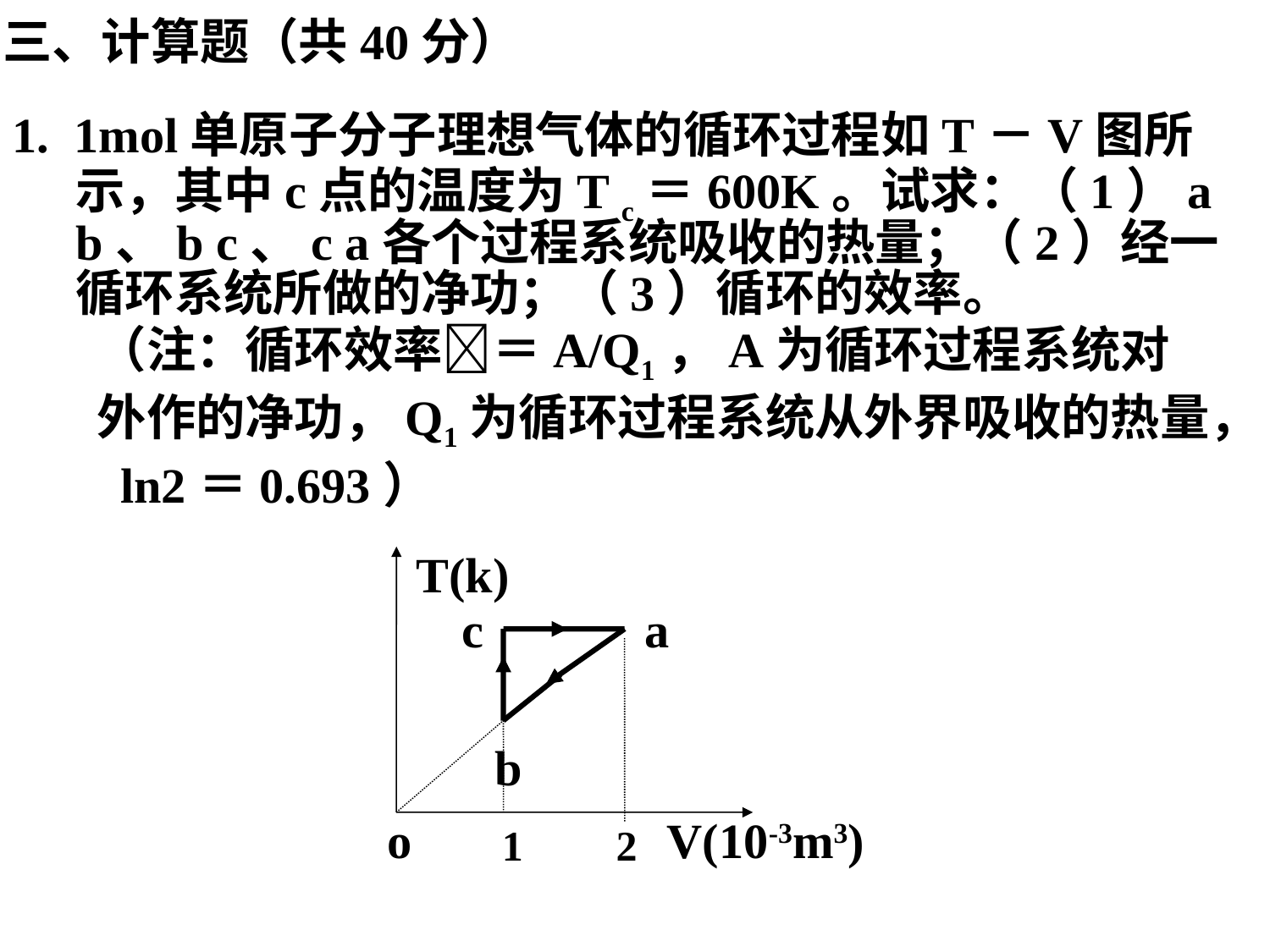

三、计算题（共40分）
1.  1mol单原子分子理想气体的循环过程如T－V图所示，其中c点的温度为T c＝600K。试求：（1）a b、b c、c a各个过程系统吸收的热量；（2）经一循环系统所做的净功；（3）循环的效率。
（注：循环效率η＝A/Q1，A为循环过程系统对外作的净功，Q1为循环过程系统从外界吸收的热量， ln2＝0.693）
T(k)

c
a

b
V(10-3m3)
o

1
2